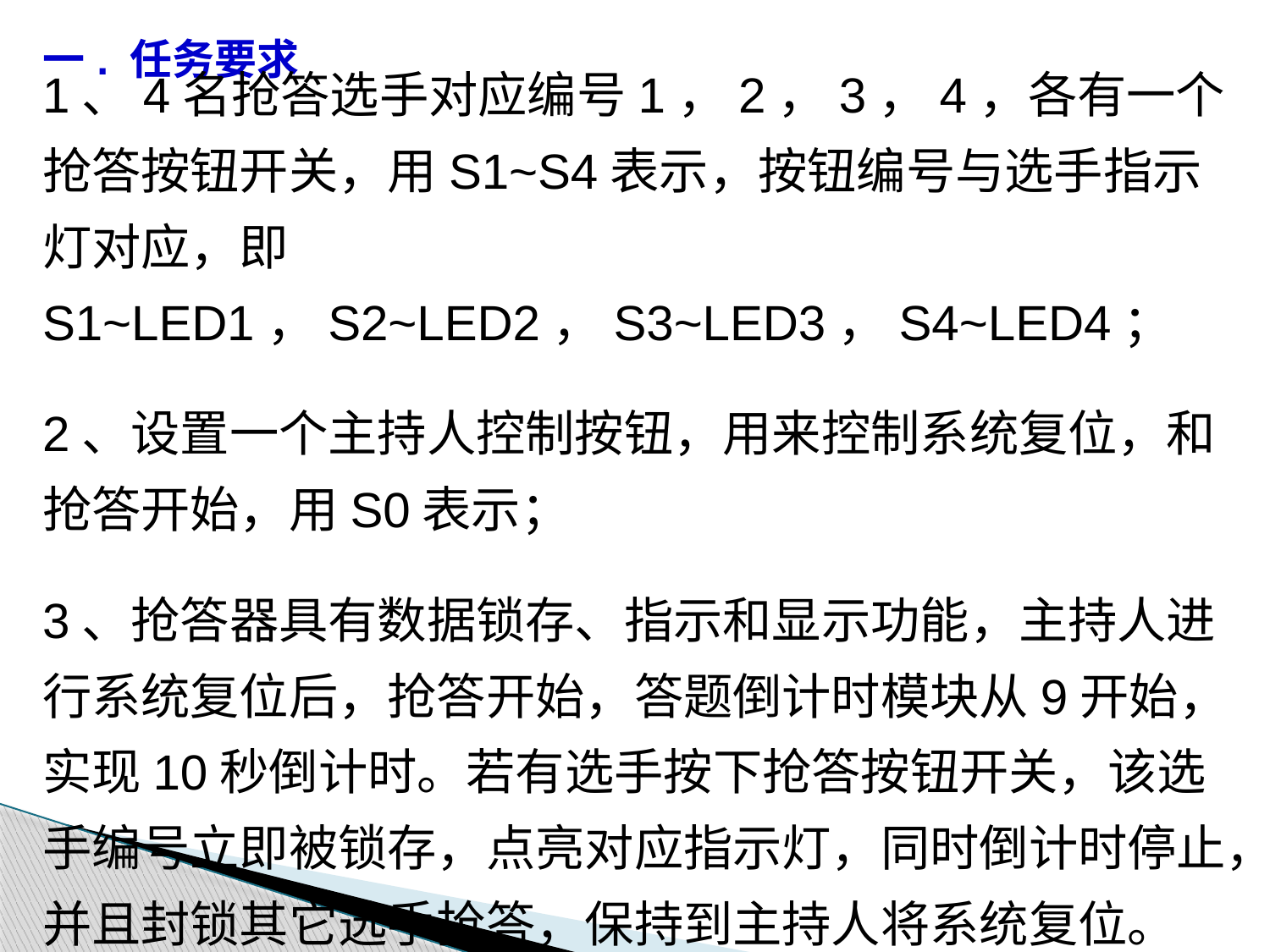

一. 任务要求
1、4名抢答选手对应编号1，2，3，4，各有一个抢答按钮开关，用S1~S4表示，按钮编号与选手指示灯对应，即S1~LED1，S2~LED2，S3~LED3，S4~LED4；
2、设置一个主持人控制按钮，用来控制系统复位，和抢答开始，用S0表示；
3、抢答器具有数据锁存、指示和显示功能，主持人进行系统复位后，抢答开始，答题倒计时模块从9开始，实现10秒倒计时。若有选手按下抢答按钮开关，该选手编号立即被锁存，点亮对应指示灯，同时倒计时停止，并且封锁其它选手抢答，保持到主持人将系统复位。